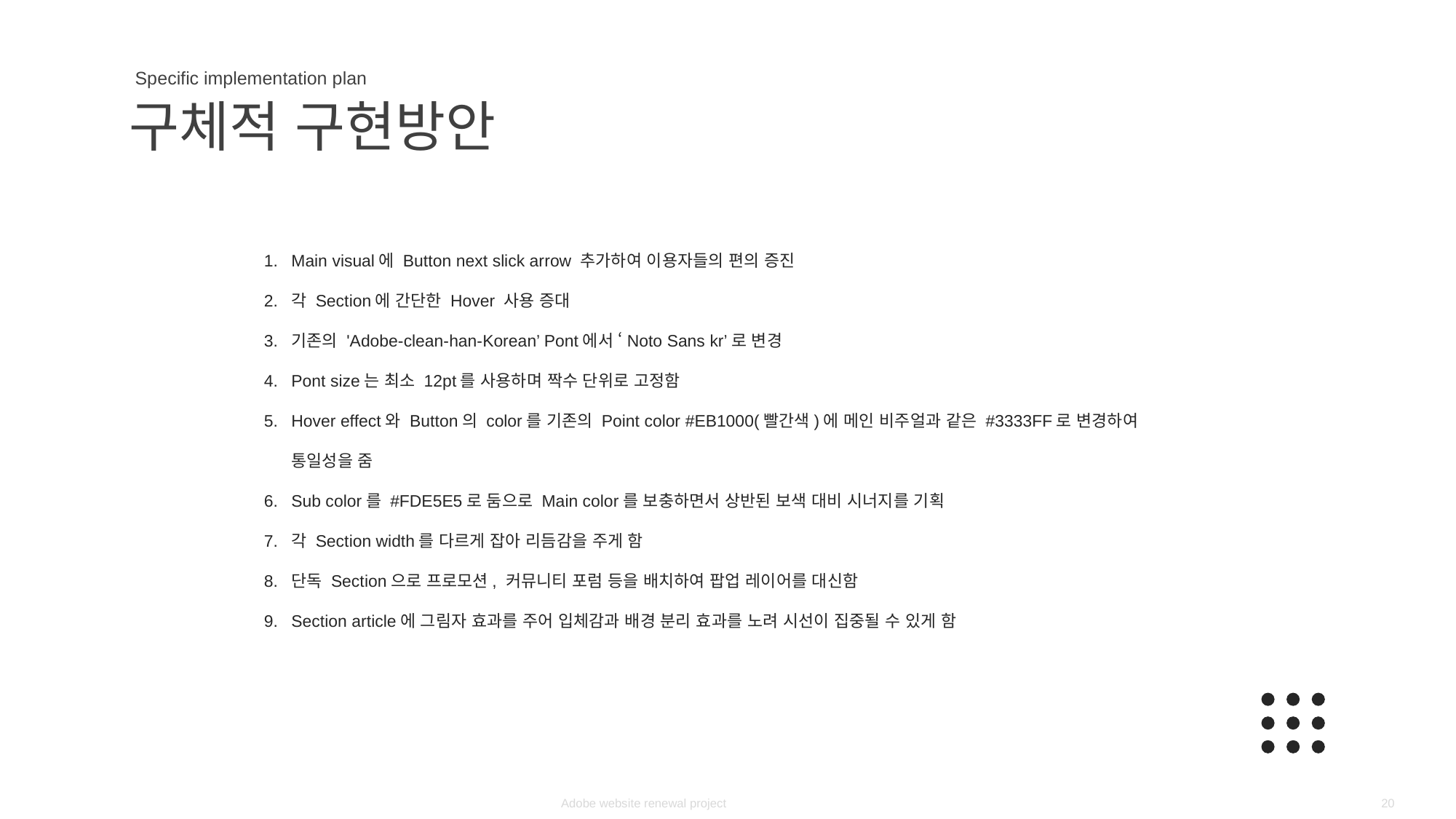

Specific implementation plan
구체적 구현방안
Main visual에 Button next slick arrow 추가하여 이용자들의 편의 증진
각 Section에 간단한 Hover 사용 증대
기존의 'Adobe-clean-han-Korean’ Pont에서 ‘Noto Sans kr’로 변경
Pont size는 최소 12pt를 사용하며 짝수 단위로 고정함
Hover effect와 Button의 color를 기존의 Point color #EB1000(빨간색)에 메인 비주얼과 같은 #3333FF로 변경하여 통일성을 줌
Sub color를 #FDE5E5로 둠으로 Main color를 보충하면서 상반된 보색 대비 시너지를 기획
각 Section width를 다르게 잡아 리듬감을 주게 함
단독 Section으로 프로모션, 커뮤니티 포럼 등을 배치하여 팝업 레이어를 대신함
Section article에 그림자 효과를 주어 입체감과 배경 분리 효과를 노려 시선이 집중될 수 있게 함

Adobe website renewal project
20